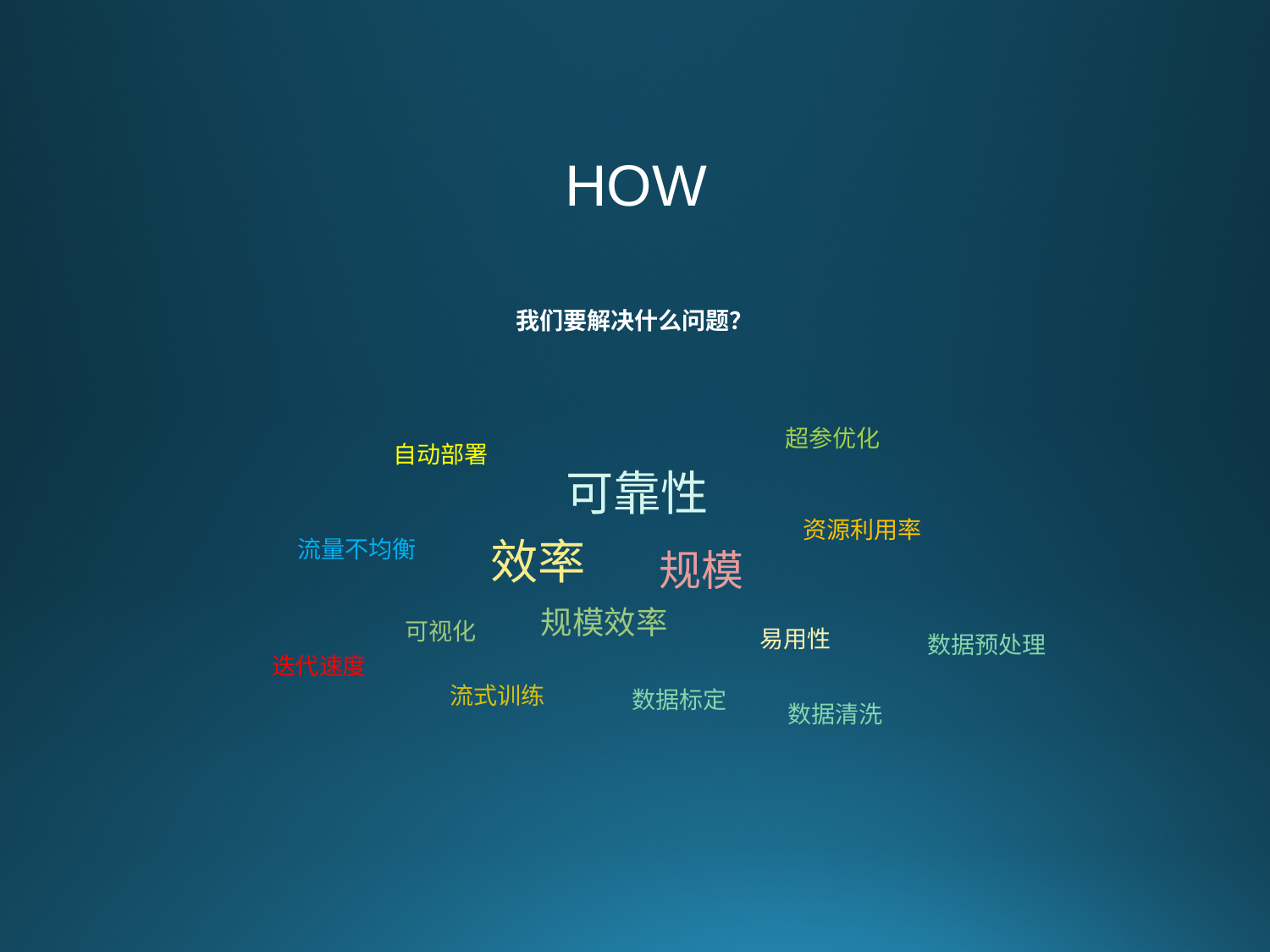

HOW

我们要解决什么问题？
超参优化
自动部署
可靠性
资源利用率
效率
流量不均衡
规模
规模效率
可视化
易用性
数据预处理
迭代速度
流式训练
数据标定
数据清洗